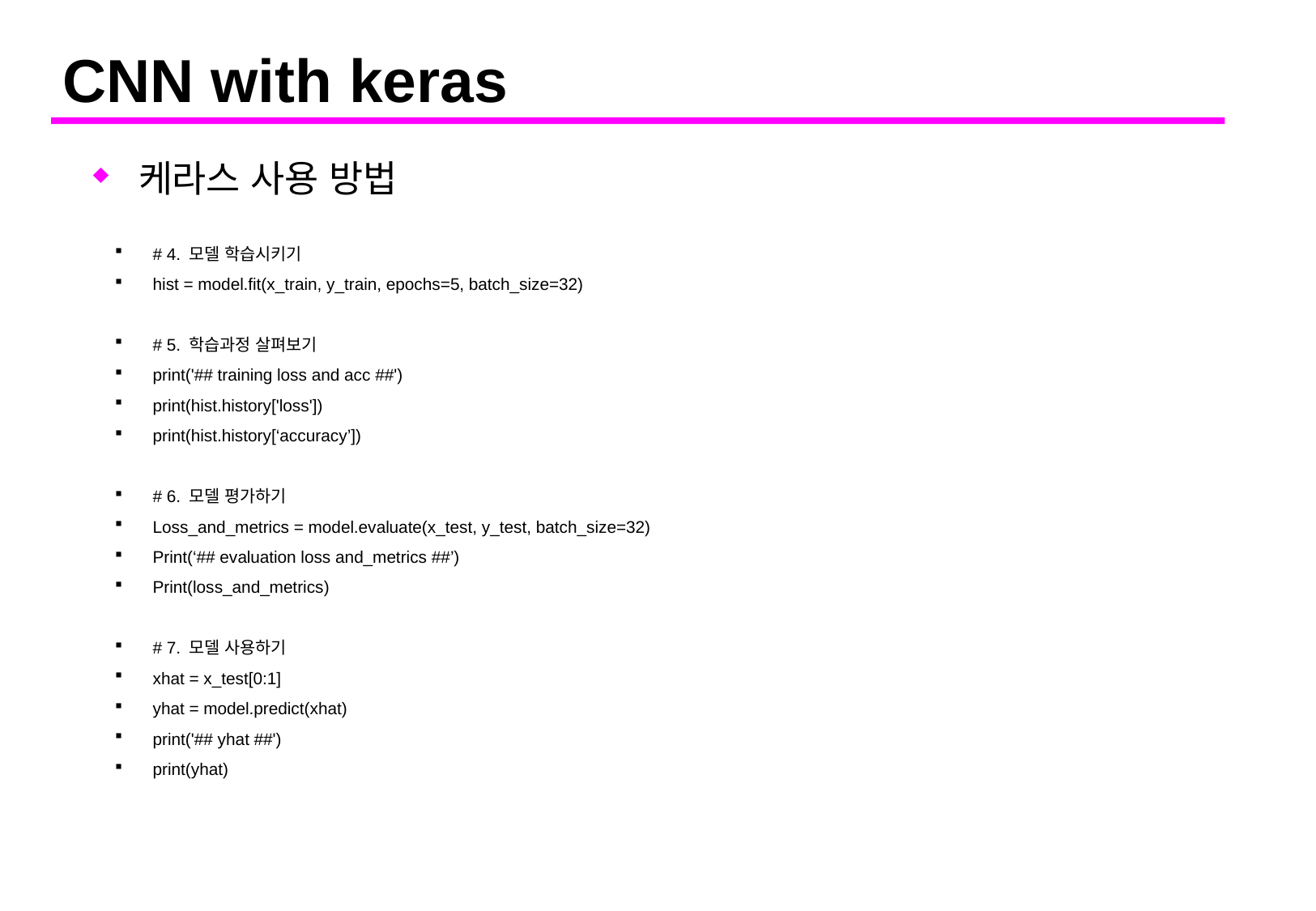

# CNN with keras
케라스 사용 방법

# 4. 모델 학습시키기
hist = model.fit(x_train, y_train, epochs=5, batch_size=32)

# 5. 학습과정 살펴보기
print('## training loss and acc ##')
print(hist.history['loss'])
print(hist.history[‘accuracy’])

# 6. 모델 평가하기
Loss_and_metrics = model.evaluate(x_test, y_test, batch_size=32)
Print(‘## evaluation loss and_metrics ##’)
Print(loss_and_metrics)

# 7. 모델 사용하기
xhat = x_test[0:1]
yhat = model.predict(xhat)
print('## yhat ##')
print(yhat)